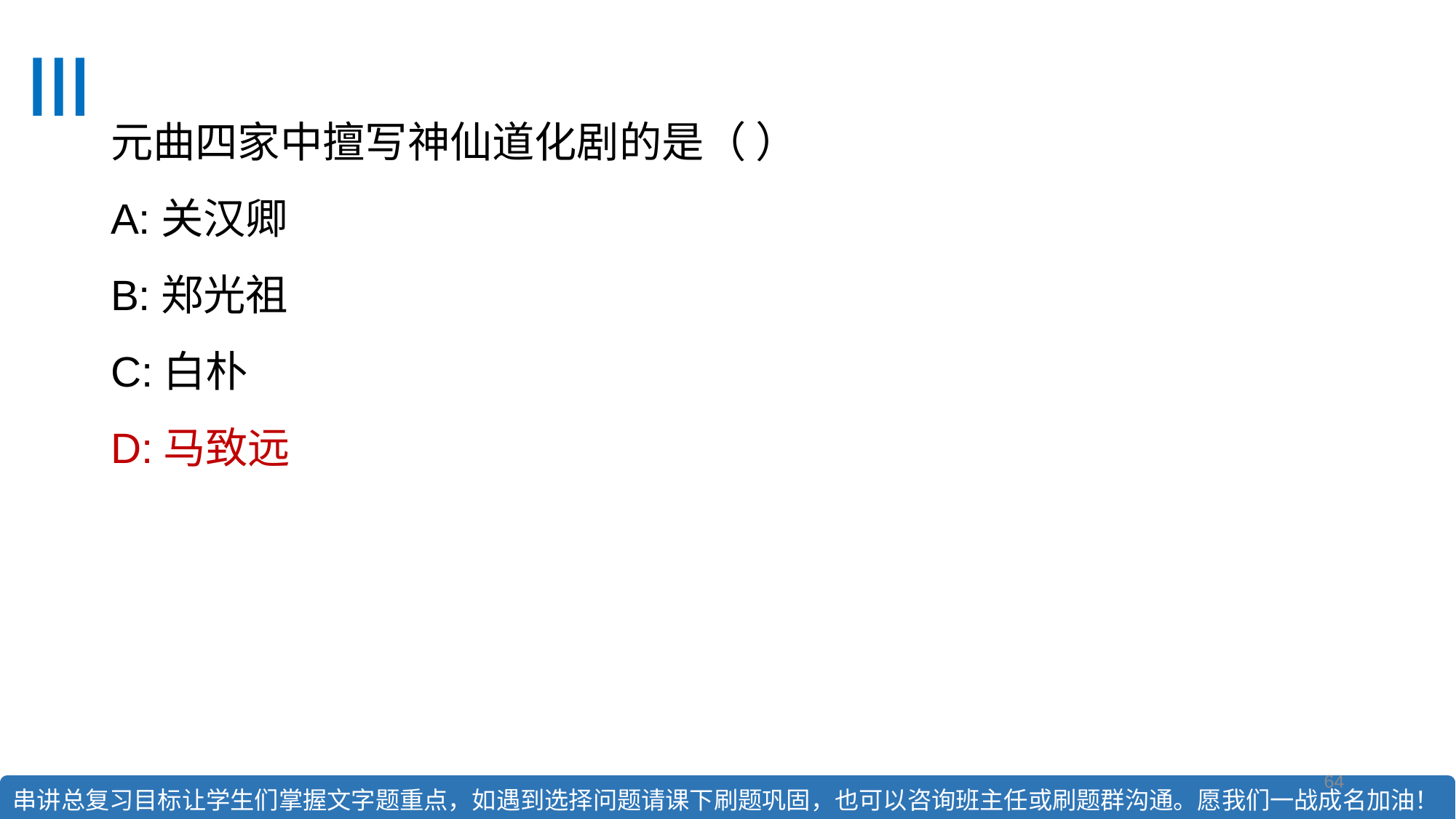

# 元曲四家中擅写神仙道化剧的是（ ） A:关汉卿 B:郑光祖 C:白朴 D:马致远
64